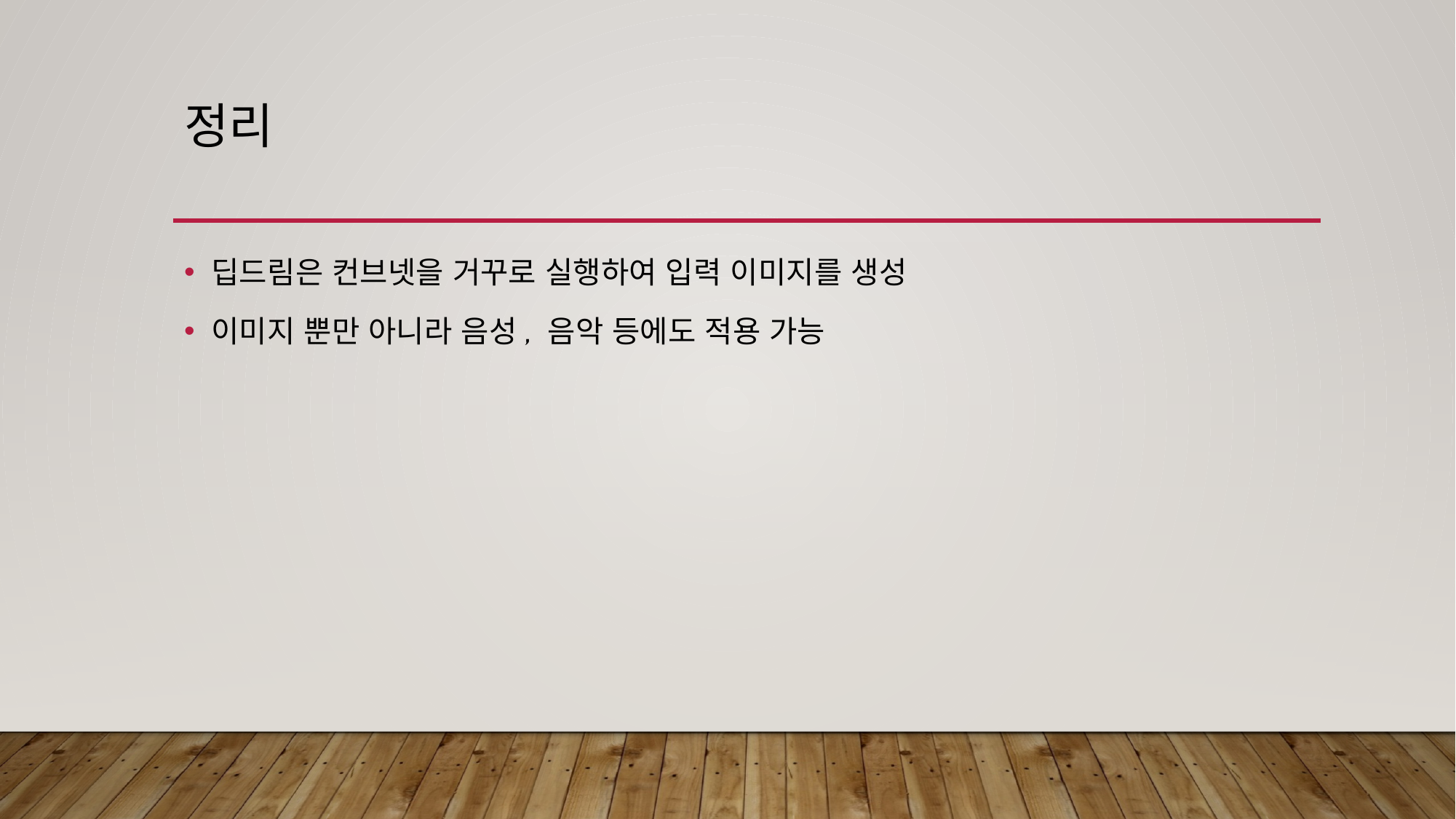

# 정리
딥드림은 컨브넷을 거꾸로 실행하여 입력 이미지를 생성
이미지 뿐만 아니라 음성, 음악 등에도 적용 가능